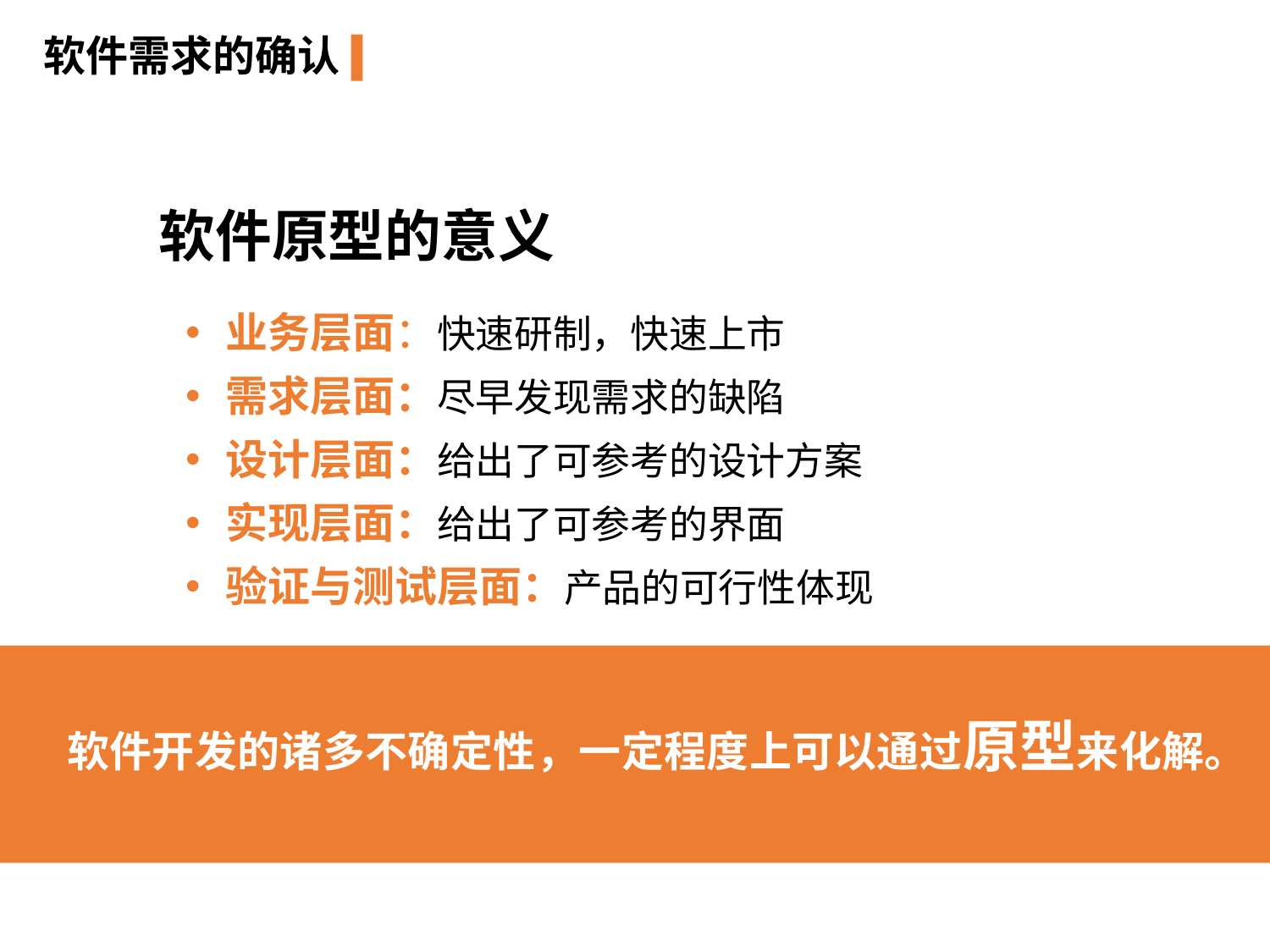

软件需求的确认

软件原型的意义
业务层面：快速研制，快速上市
需求层面：尽早发现需求的缺陷
设计层面：给出了可参考的设计方案
实现层面：给出了可参考的界面
验证与测试层面：产品的可行性体现

软件开发的诸多不确定性，一定程度上可以通过原型来化解。